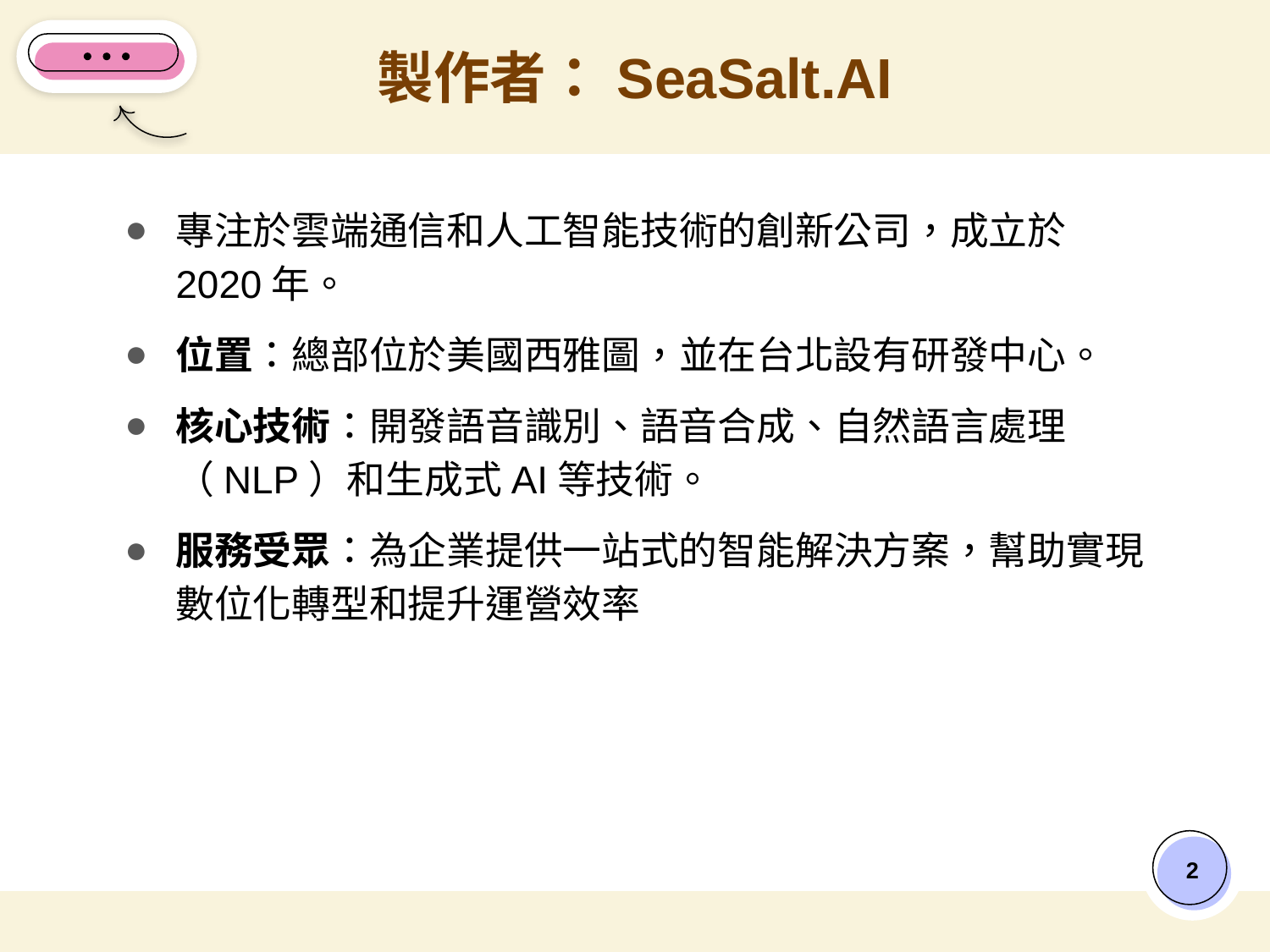

# 製作者：SeaSalt.AI
專注於雲端通信和人工智能技術的創新公司，成立於2020年。
位置：總部位於美國西雅圖，並在台北設有研發中心。
核心技術：開發語音識別、語音合成、自然語言處理（NLP）和生成式AI等技術。
服務受眾：為企業提供一站式的智能解決方案，幫助實現數位化轉型和提升運營效率
2